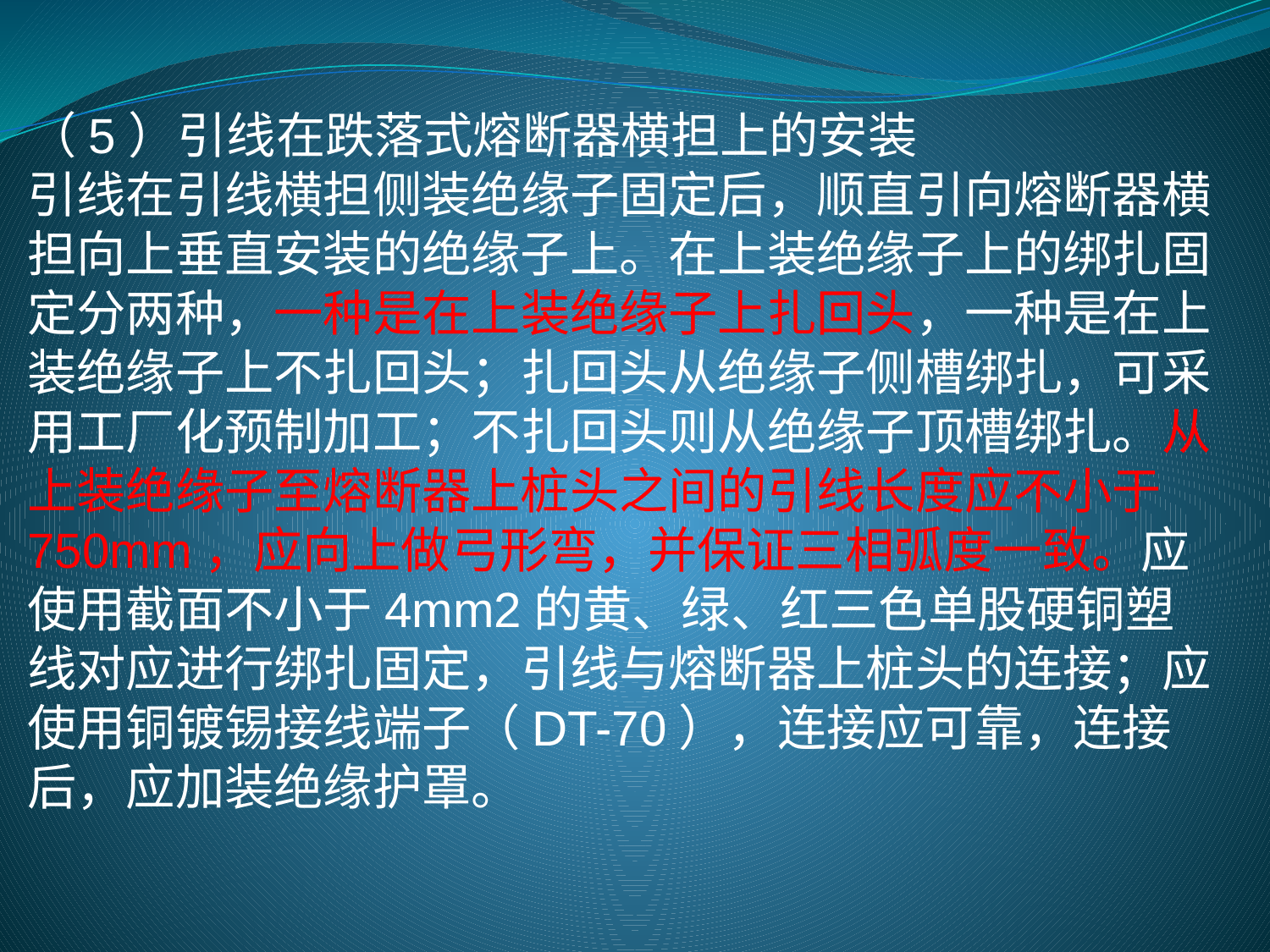

（5）引线在跌落式熔断器横担上的安装
引线在引线横担侧装绝缘子固定后，顺直引向熔断器横担向上垂直安装的绝缘子上。在上装绝缘子上的绑扎固定分两种，一种是在上装绝缘子上扎回头，一种是在上装绝缘子上不扎回头；扎回头从绝缘子侧槽绑扎，可采用工厂化预制加工；不扎回头则从绝缘子顶槽绑扎。从上装绝缘子至熔断器上桩头之间的引线长度应不小于750mm，应向上做弓形弯，并保证三相弧度一致。应使用截面不小于4mm2的黄、绿、红三色单股硬铜塑线对应进行绑扎固定，引线与熔断器上桩头的连接；应使用铜镀锡接线端子（DT-70），连接应可靠，连接后，应加装绝缘护罩。